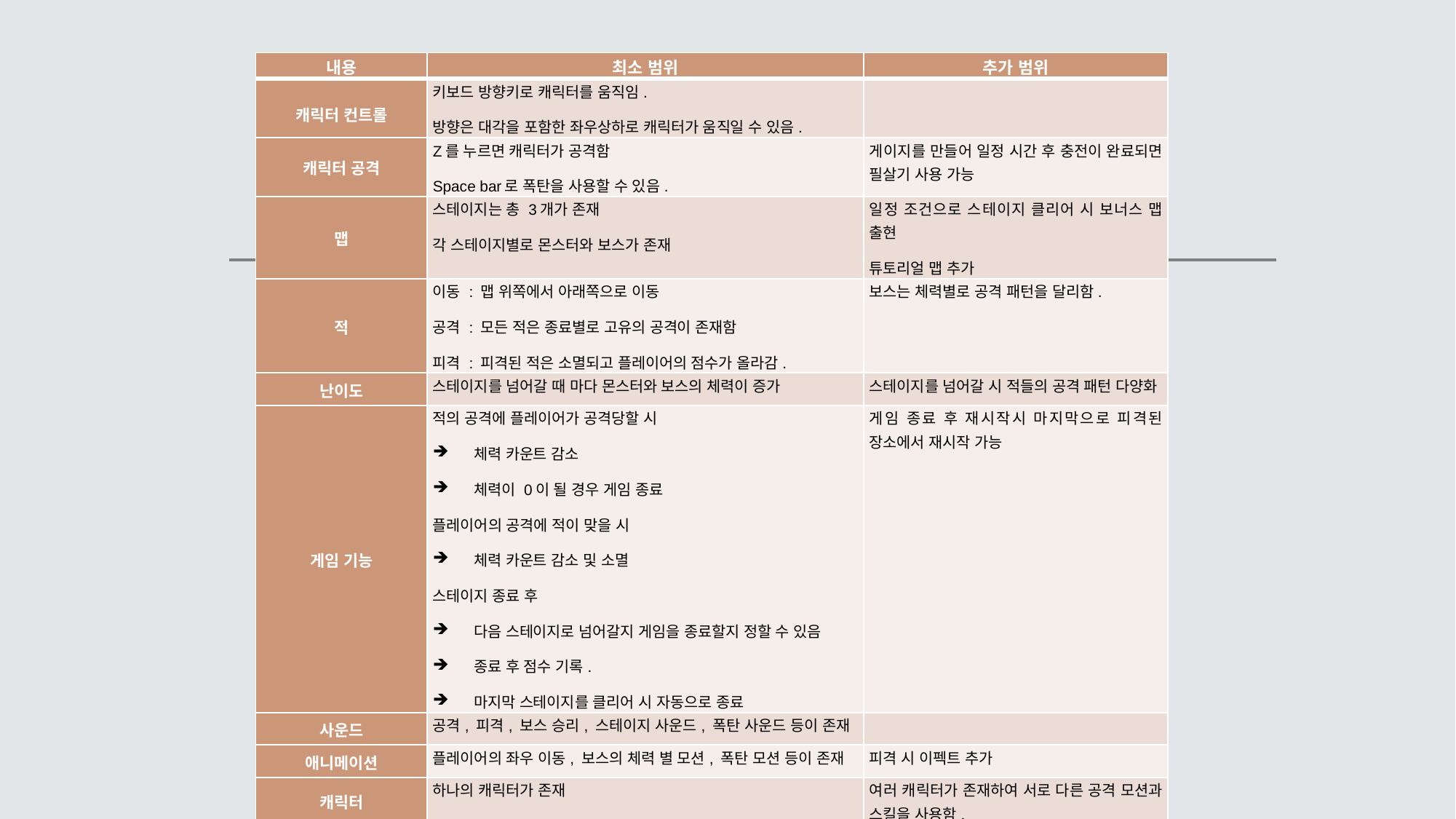

#
| 내용 | 최소 범위 | 추가 범위 |
| --- | --- | --- |
| 캐릭터 컨트롤 | 키보드 방향키로 캐릭터를 움직임. 방향은 대각을 포함한 좌우상하로 캐릭터가 움직일 수 있음. |  |
| 캐릭터 공격 | Z를 누르면 캐릭터가 공격함 Space bar로 폭탄을 사용할 수 있음. | 게이지를 만들어 일정 시간 후 충전이 완료되면 필살기 사용 가능 |
| 맵 | 스테이지는 총 3개가 존재 각 스테이지별로 몬스터와 보스가 존재 | 일정 조건으로 스테이지 클리어 시 보너스 맵 출현 튜토리얼 맵 추가 |
| 적 | 이동 : 맵 위쪽에서 아래쪽으로 이동 공격 : 모든 적은 종료별로 고유의 공격이 존재함 피격 : 피격된 적은 소멸되고 플레이어의 점수가 올라감. | 보스는 체력별로 공격 패턴을 달리함. |
| 난이도 | 스테이지를 넘어갈 때 마다 몬스터와 보스의 체력이 증가 | 스테이지를 넘어갈 시 적들의 공격 패턴 다양화 |
| 게임 기능 | 적의 공격에 플레이어가 공격당할 시 체력 카운트 감소 체력이 0이 될 경우 게임 종료 플레이어의 공격에 적이 맞을 시 체력 카운트 감소 및 소멸 스테이지 종료 후 다음 스테이지로 넘어갈지 게임을 종료할지 정할 수 있음 종료 후 점수 기록. 마지막 스테이지를 클리어 시 자동으로 종료 | 게임 종료 후 재시작시 마지막으로 피격된 장소에서 재시작 가능 |
| 사운드 | 공격, 피격, 보스 승리, 스테이지 사운드, 폭탄 사운드 등이 존재 |  |
| 애니메이션 | 플레이어의 좌우 이동, 보스의 체력 별 모션, 폭탄 모션 등이 존재 | 피격 시 이펙트 추가 |
| 캐릭터 | 하나의 캐릭터가 존재 | 여러 캐릭터가 존재하여 서로 다른 공격 모션과 스킬을 사용함. |